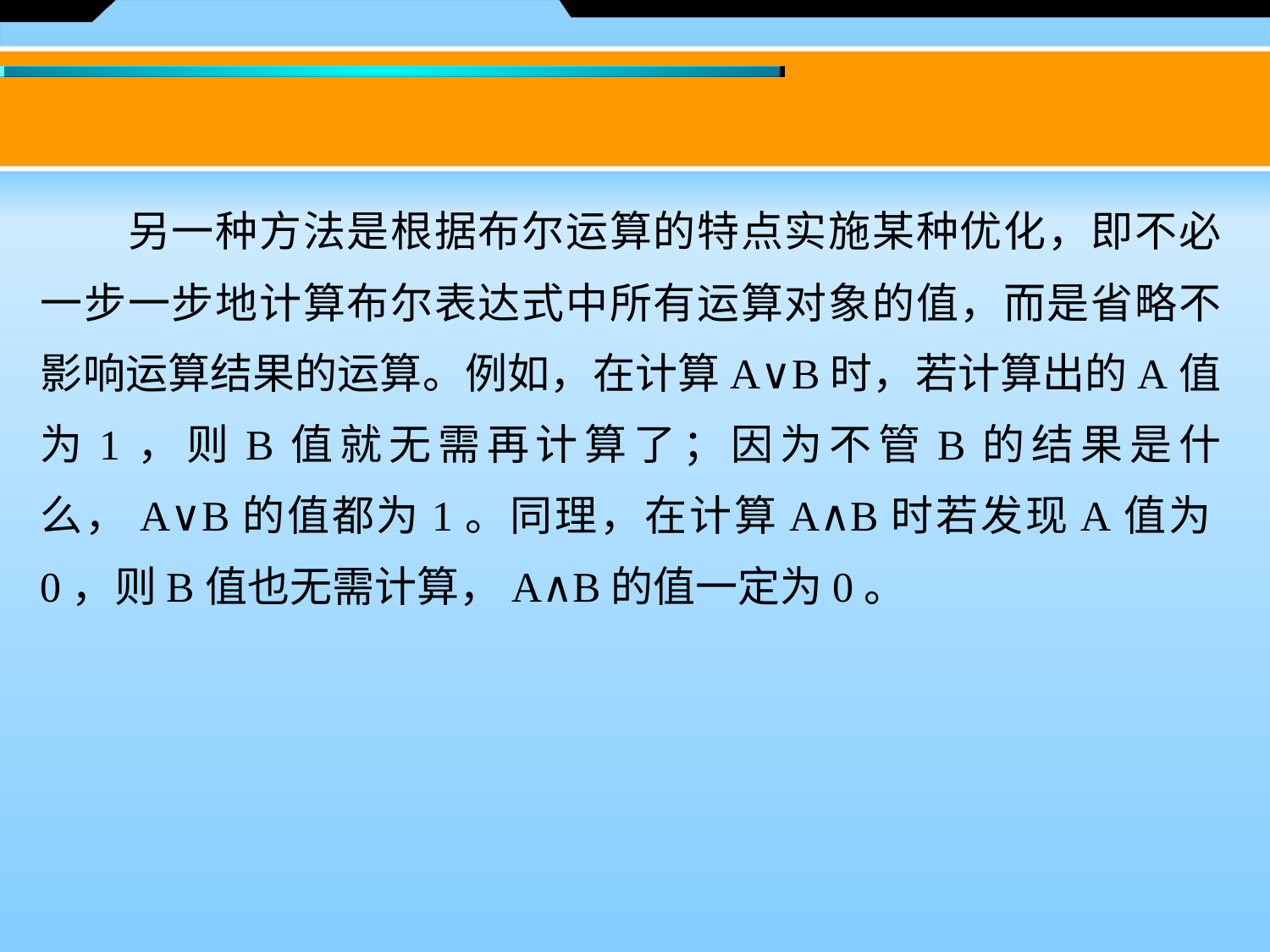

另一种方法是根据布尔运算的特点实施某种优化，即不必一步一步地计算布尔表达式中所有运算对象的值，而是省略不影响运算结果的运算。例如，在计算A∨B时，若计算出的A值为1，则B值就无需再计算了；因为不管B的结果是什么，A∨B的值都为1。同理，在计算A∧B时若发现A值为0，则B值也无需计算，A∧B的值一定为0。